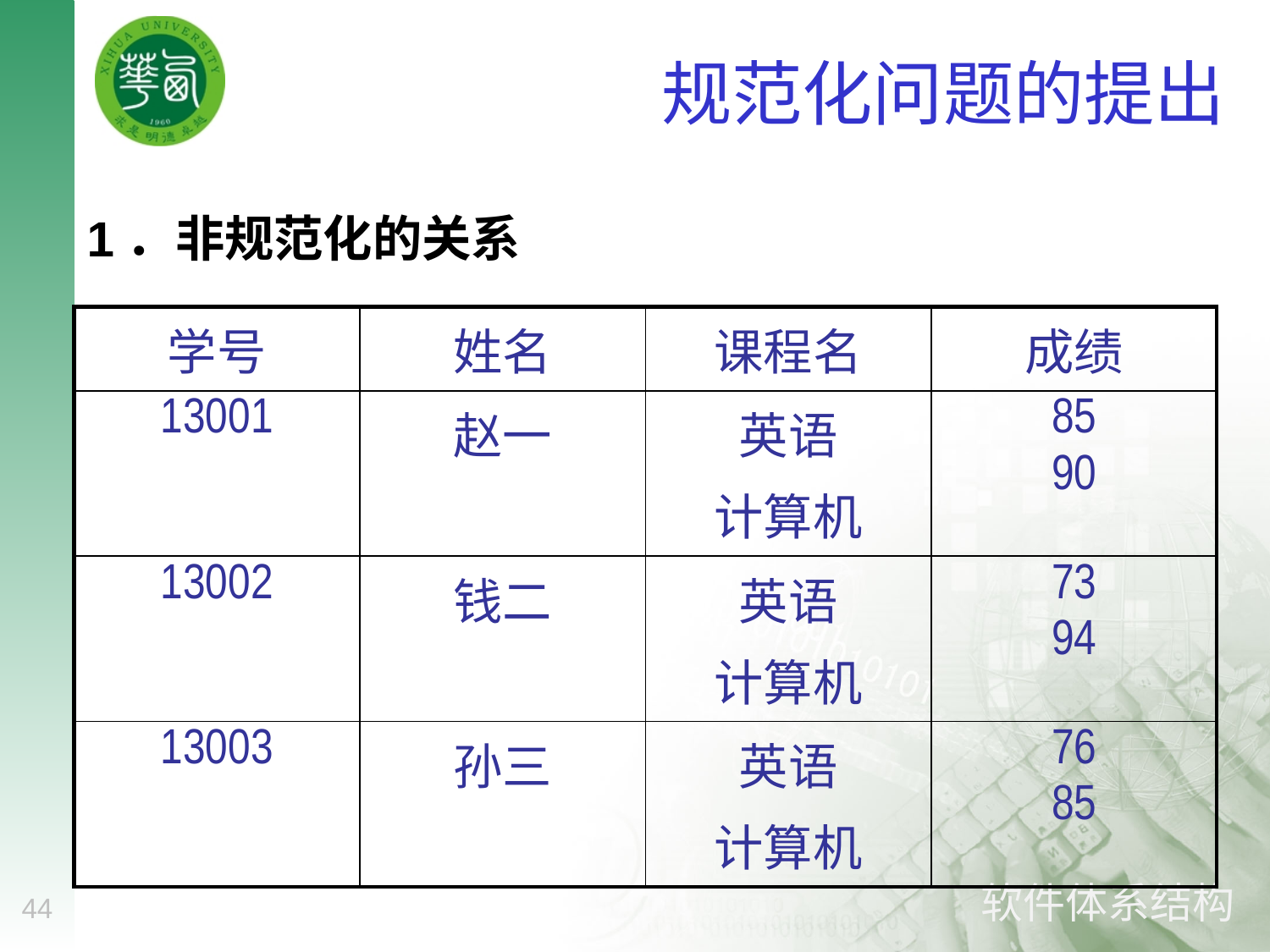

# 规范化问题的提出
1．非规范化的关系
| 学号 | 姓名 | 课程名 | 成绩 |
| --- | --- | --- | --- |
| 13001 | 赵一 | 英语 计算机 | 85 90 |
| 13002 | 钱二 | 英语 计算机 | 73 94 |
| 13003 | 孙三 | 英语 计算机 | 76 85 |
44